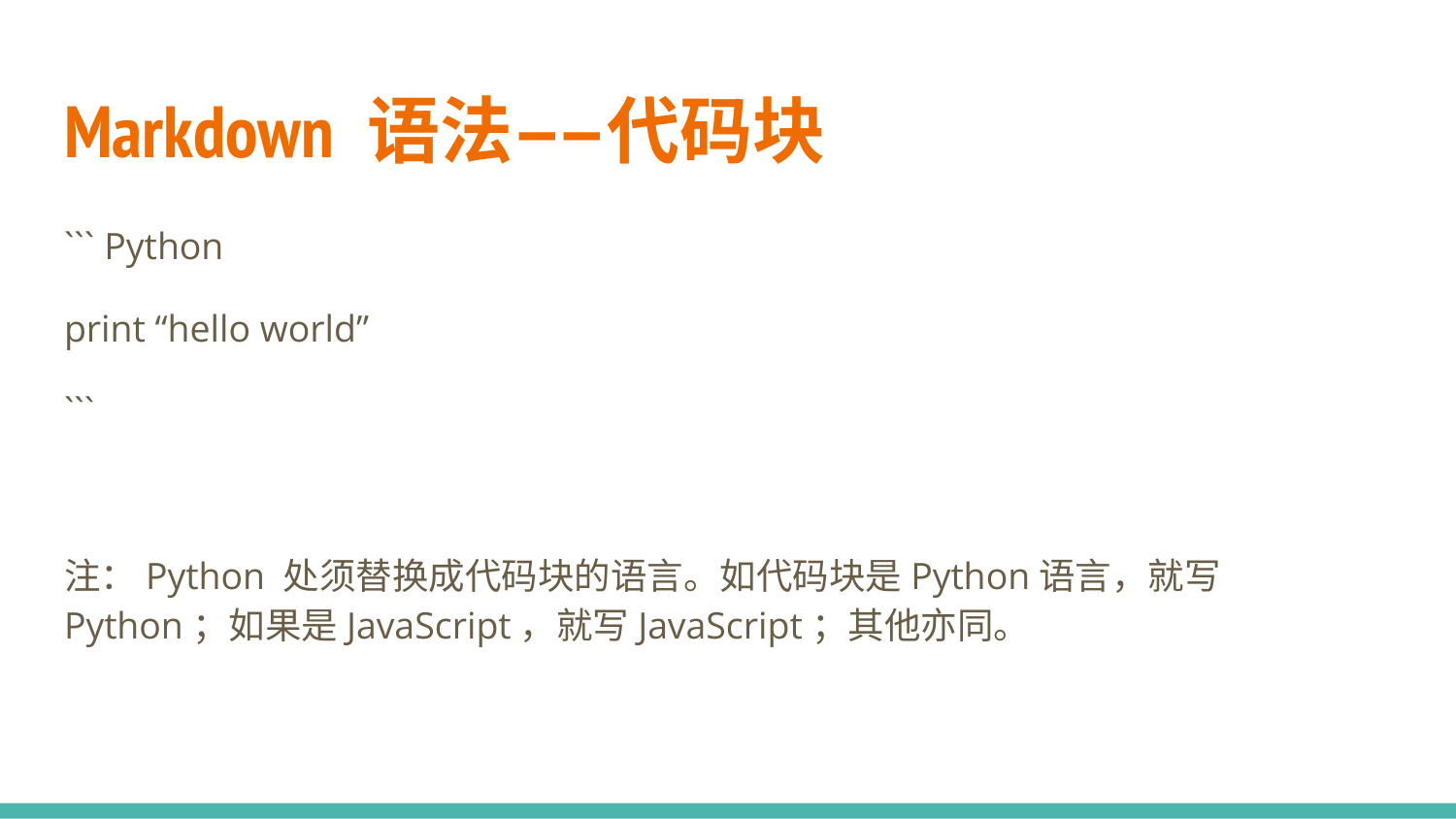

# Markdown 语法——代码块
``` Python
print “hello world”
```

注：Python 处须替换成代码块的语言。如代码块是Python语言，就写Python；如果是JavaScript，就写JavaScript；其他亦同。